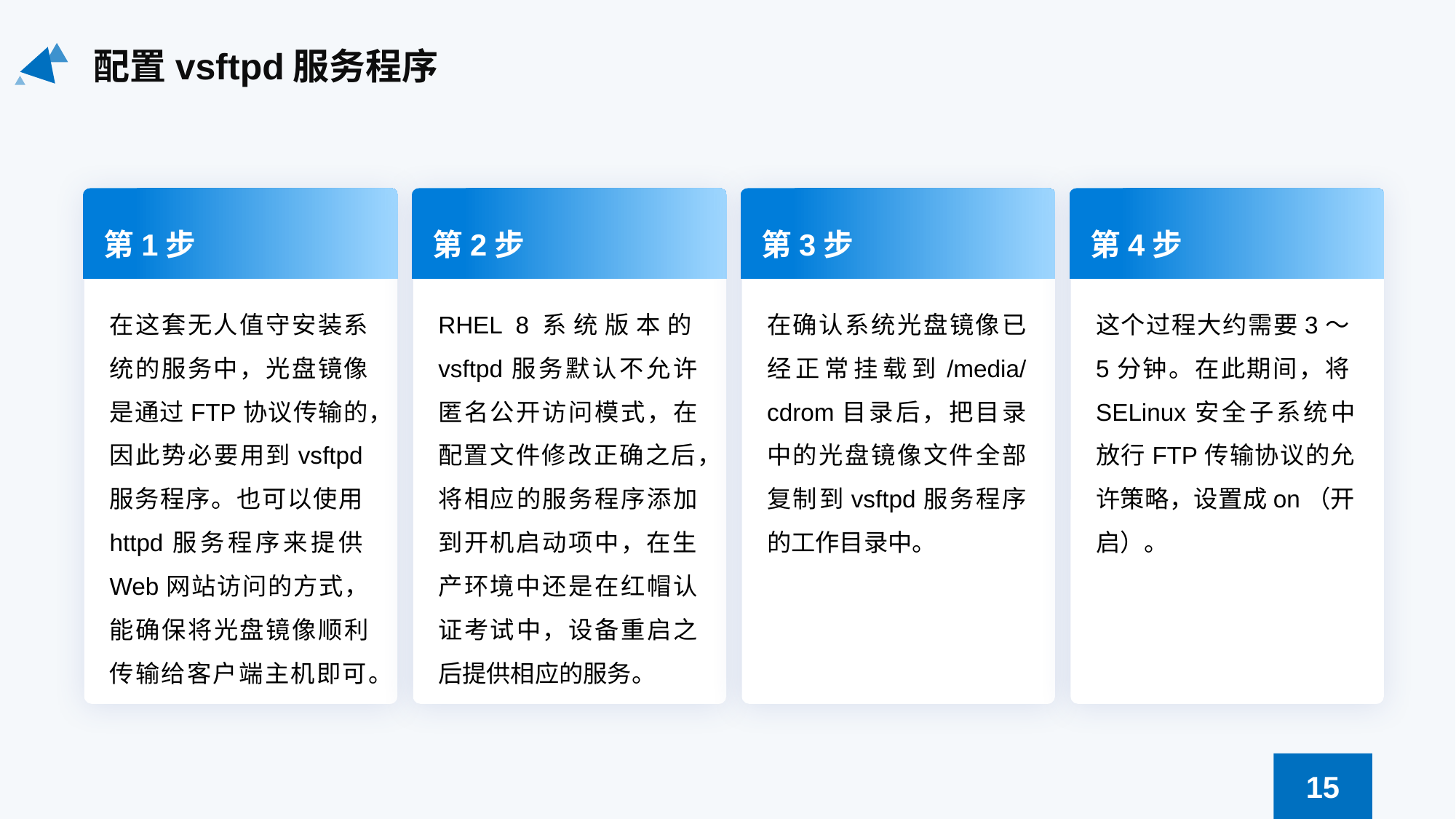

配置vsftpd服务程序

第1步
第2步
第3步
第4步
在这套无人值守安装系统的服务中，光盘镜像是通过FTP协议传输的，因此势必要用到vsftpd服务程序。也可以使用httpd服务程序来提供Web网站访问的方式，能确保将光盘镜像顺利传输给客户端主机即可。
RHEL 8系统版本的vsftpd服务默认不允许匿名公开访问模式，在配置文件修改正确之后，将相应的服务程序添加到开机启动项中，在生产环境中还是在红帽认证考试中，设备重启之后提供相应的服务。
在确认系统光盘镜像已经正常挂载到/media/cdrom目录后，把目录中的光盘镜像文件全部复制到vsftpd服务程序的工作目录中。
这个过程大约需要3～5分钟。在此期间，将SELinux安全子系统中放行FTP传输协议的允许策略，设置成on（开启）。

15